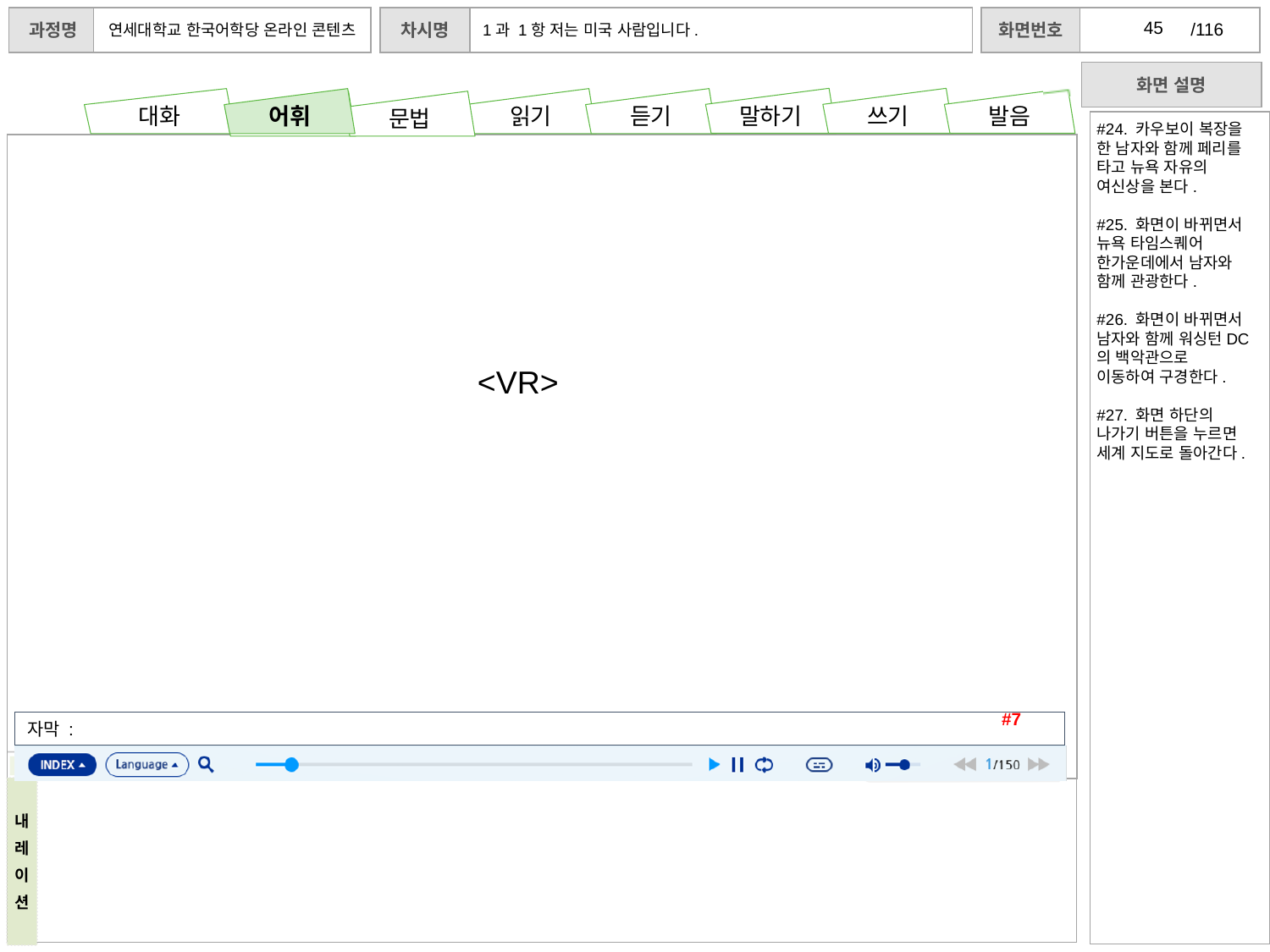

45
어휘
#24. 카우보이 복장을 한 남자와 함께 페리를 타고 뉴욕 자유의 여신상을 본다.

#25. 화면이 바뀌면서 뉴욕 타임스퀘어 한가운데에서 남자와 함께 관광한다.

#26. 화면이 바뀌면서 남자와 함께 워싱턴DC의 백악관으로 이동하여 구경한다.

#27. 화면 하단의 나가기 버튼을 누르면 세계 지도로 돌아간다.
<VR>
#7